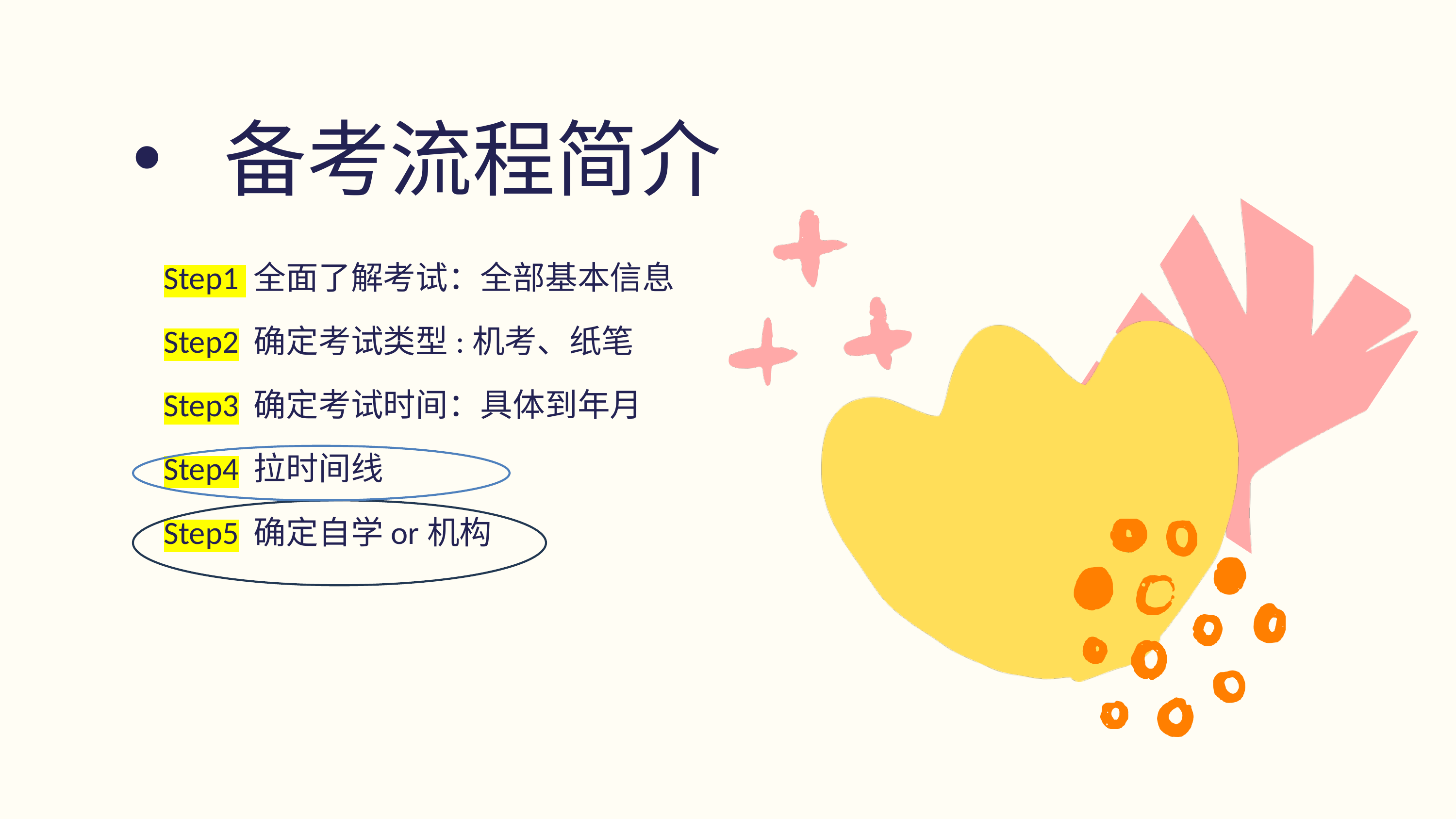

备考流程简介

Step1 全面了解考试：全部基本信息

Step2 确定考试类型:机考、纸笔

Step3 确定考试时间：具体到年月

Step4 拉时间线

Step5 确定自学or机构